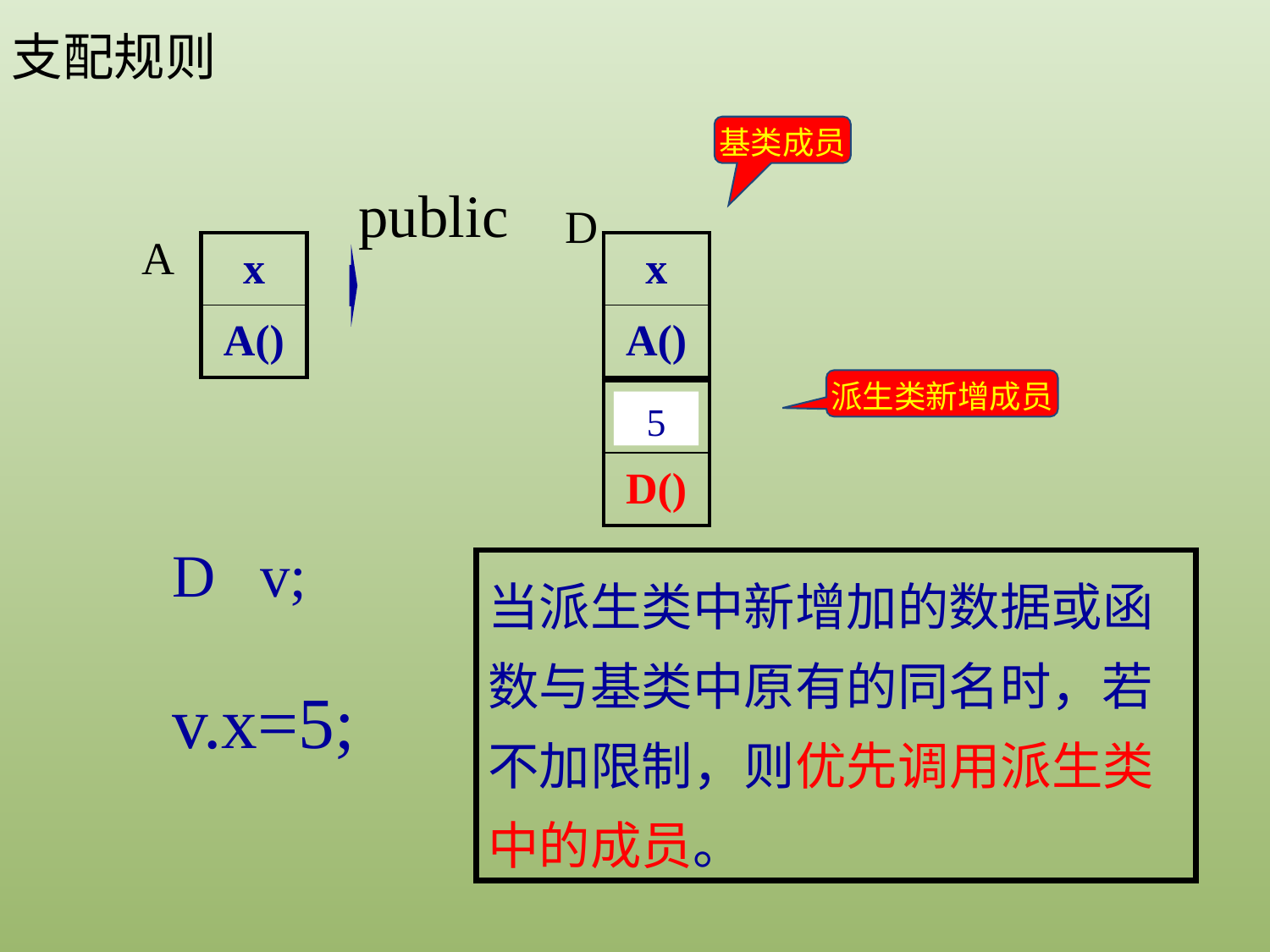

支配规则
基类成员
public
D
A
| x |
| --- |
| A() |
| x |
| --- |
| A() |

派生类新增成员
| x |
| --- |
| D() |
5
D   v;
当派生类中新增加的数据或函数与基类中原有的同名时，若不加限制，则优先调用派生类中的成员。
v.x=5;
744